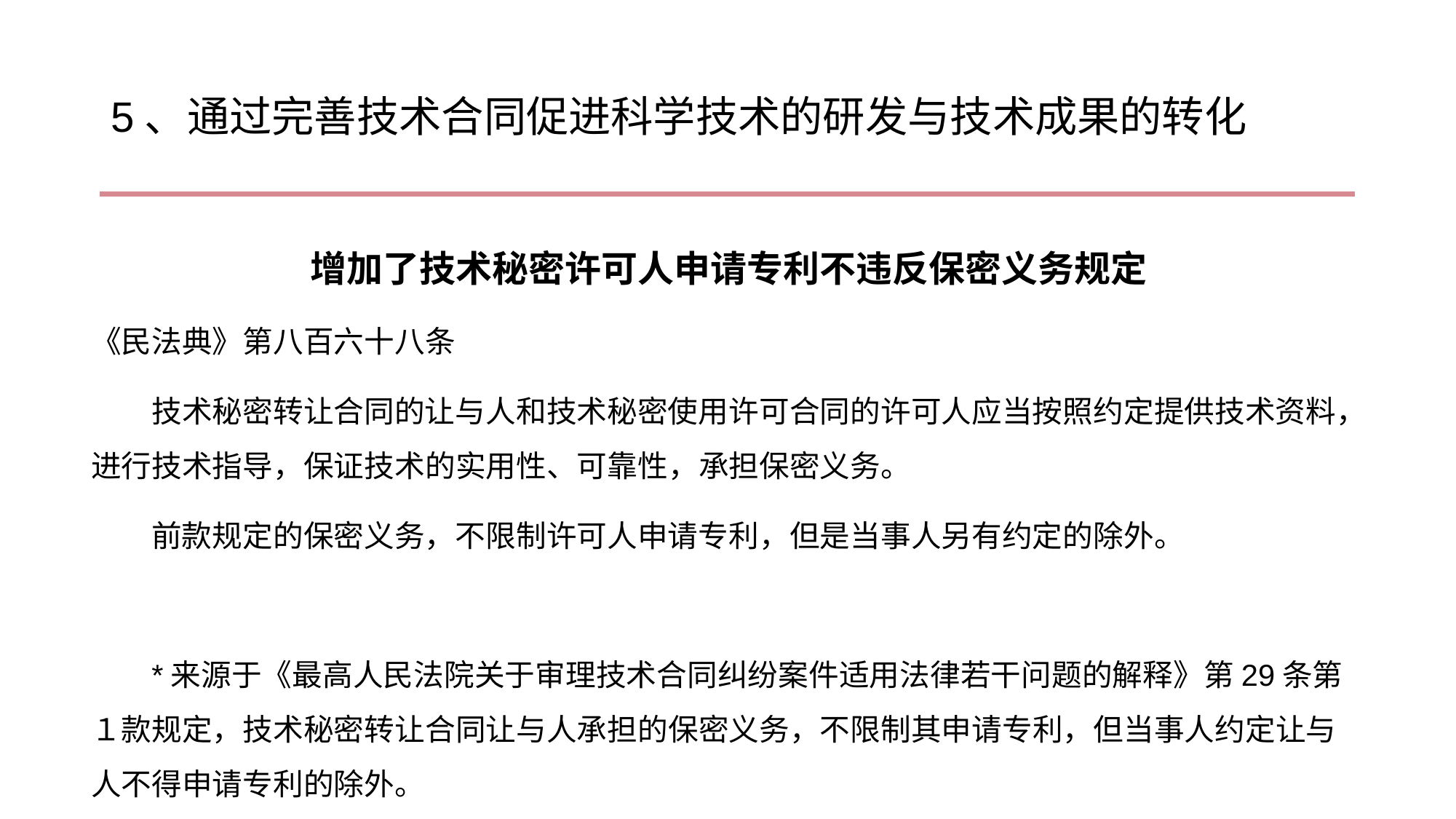

# 5、通过完善技术合同促进科学技术的研发与技术成果的转化
增加了技术秘密许可人申请专利不违反保密义务规定
《民法典》第八百六十八条
技术秘密转让合同的让与人和技术秘密使用许可合同的许可人应当按照约定提供技术资料，进行技术指导，保证技术的实用性、可靠性，承担保密义务。
前款规定的保密义务，不限制许可人申请专利，但是当事人另有约定的除外。

*来源于《最高人民法院关于审理技术合同纠纷案件适用法律若干问题的解释》第29条第１款规定，技术秘密转让合同让与人承担的保密义务，不限制其申请专利，但当事人约定让与人不得申请专利的除外。